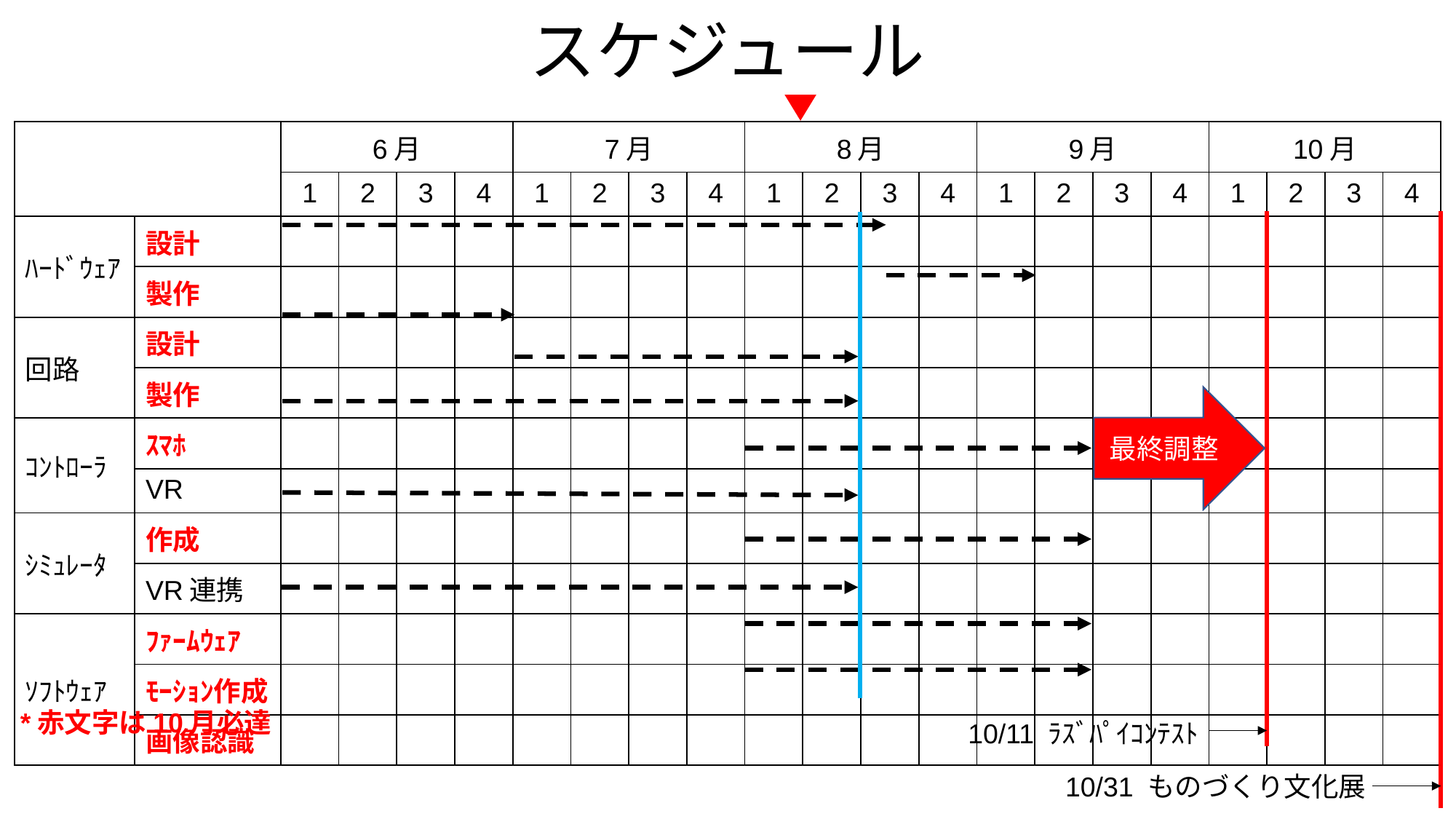

# スケジュール

|  |  | 6月 |  |  |  | 7月 |  |  |  | 8月 |  |  |  | 9月 |  |  |  | 10月 |  |  |  |
| --- | --- | --- | --- | --- | --- | --- | --- | --- | --- | --- | --- | --- | --- | --- | --- | --- | --- | --- | --- | --- | --- |
|  |  | 1 | 2 | 3 | 4 | 1 | 2 | 3 | 4 | 1 | 2 | 3 | 4 | 1 | 2 | 3 | 4 | 1 | 2 | 3 | 4 |
| ﾊｰﾄﾞｳｪｱ | 設計 |  |  |  |  |  |  |  |  |  |  |  |  |  |  |  |  |  |  |  |  |
|  | 製作 |  |  |  |  |  |  |  |  |  |  |  |  |  |  |  |  |  |  |  |  |
| 回路 | 設計 |  |  |  |  |  |  |  |  |  |  |  |  |  |  |  |  |  |  |  |  |
|  | 製作 |  |  |  |  |  |  |  |  |  |  |  |  |  |  |  |  |  |  |  |  |
| ｺﾝﾄﾛｰﾗ | ｽﾏﾎ |  |  |  |  |  |  |  |  |  |  |  |  |  |  |  |  |  |  |  |  |
|  | VR |  |  |  |  |  |  |  |  |  |  |  |  |  |  |  |  |  |  |  |  |
| ｼﾐｭﾚｰﾀ | 作成 |  |  |  |  |  |  |  |  |  |  |  |  |  |  |  |  |  |  |  |  |
|  | VR連携 |  |  |  |  |  |  |  |  |  |  |  |  |  |  |  |  |  |  |  |  |
| ｿﾌﾄｳｪｱ | ﾌｧｰﾑｳｪｱ |  |  |  |  |  |  |  |  |  |  |  |  |  |  |  |  |  |  |  |  |
|  | ﾓｰｼｮﾝ作成 |  |  |  |  |  |  |  |  |  |  |  |  |  |  |  |  |  |  |  |  |
|  | 画像認識 |  |  |  |  |  |  |  |  |  |  |  |  |  |  |  |  |  |  |  |  |
最終調整
*赤文字は10月必達
10/11 ﾗｽﾞﾊﾟｲｺﾝﾃｽﾄ
10/31 ものづくり文化展